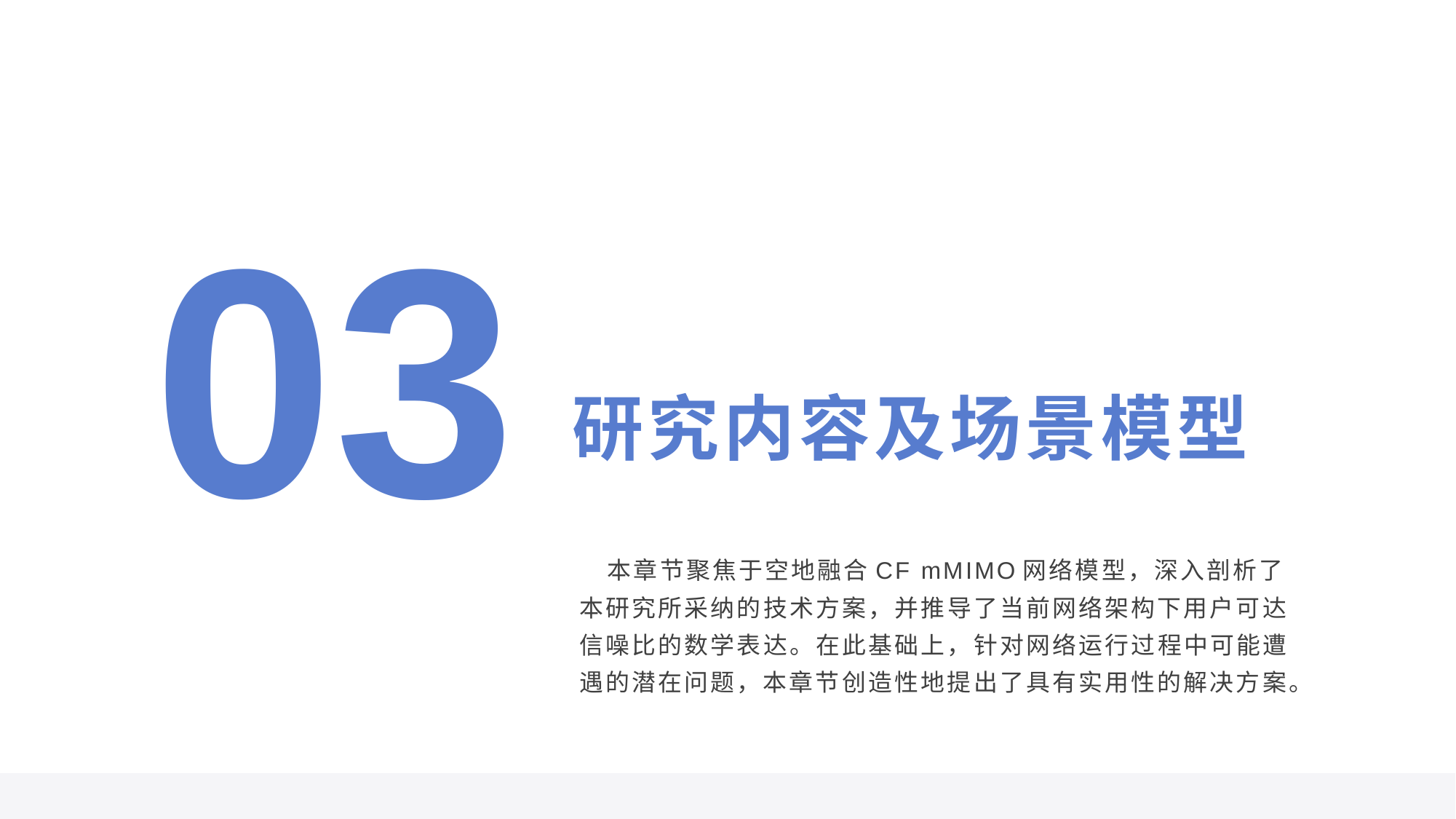

03
# 研究内容及场景模型
   本章节聚焦于空地融合CF mMIMO网络模型，深入剖析了本研究所采纳的技术方案，并推导了当前网络架构下用户可达信噪比的数学表达。在此基础上，针对网络运行过程中可能遭遇的潜在问题，本章节创造性地提出了具有实用性的解决方案。